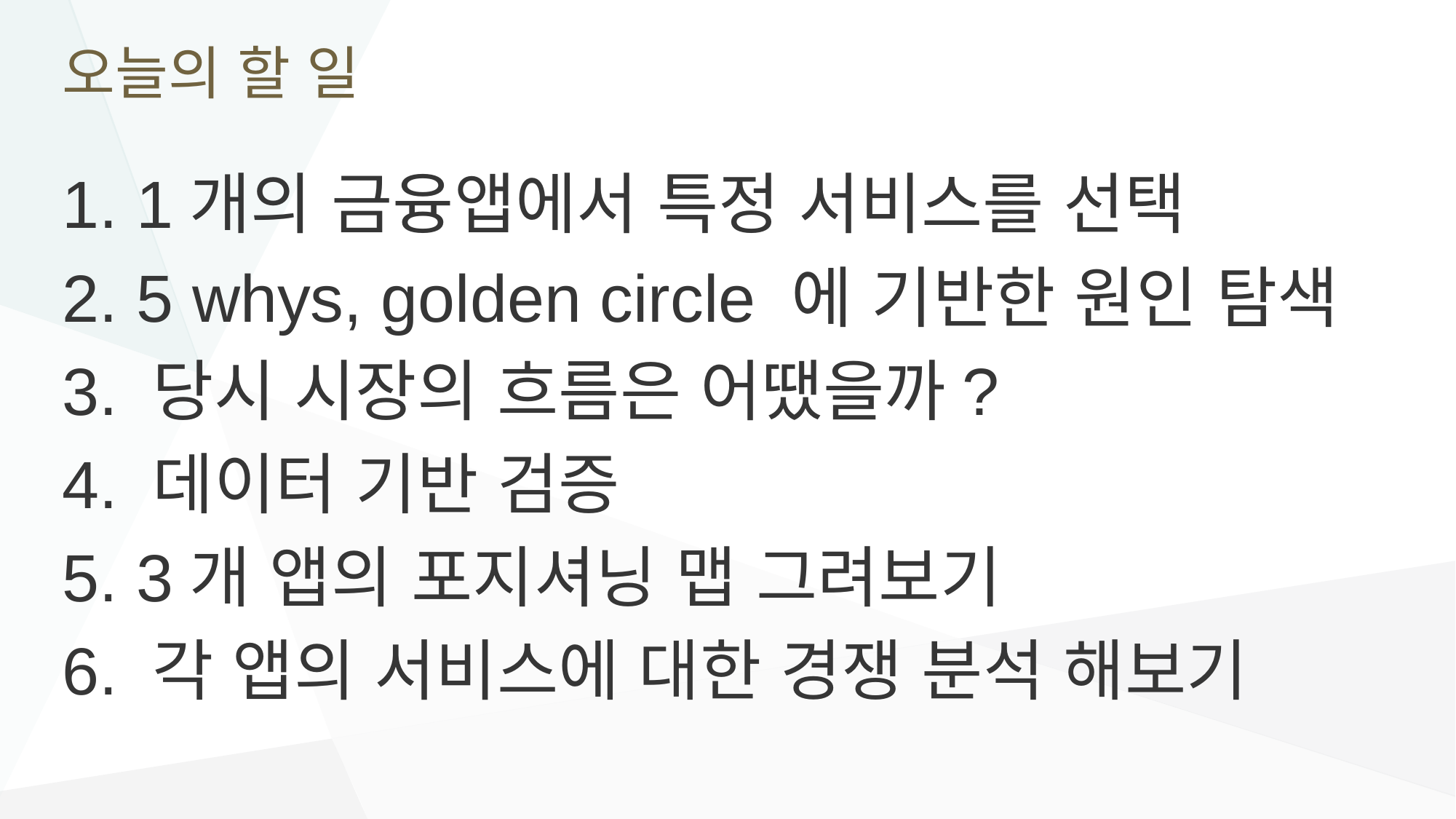

# 오늘의 할 일
1. 1개의 금융앱에서 특정 서비스를 선택
2. 5 whys, golden circle 에 기반한 원인 탐색
3. 당시 시장의 흐름은 어땠을까?
4. 데이터 기반 검증
5. 3개 앱의 포지셔닝 맵 그려보기
6. 각 앱의 서비스에 대한 경쟁 분석 해보기